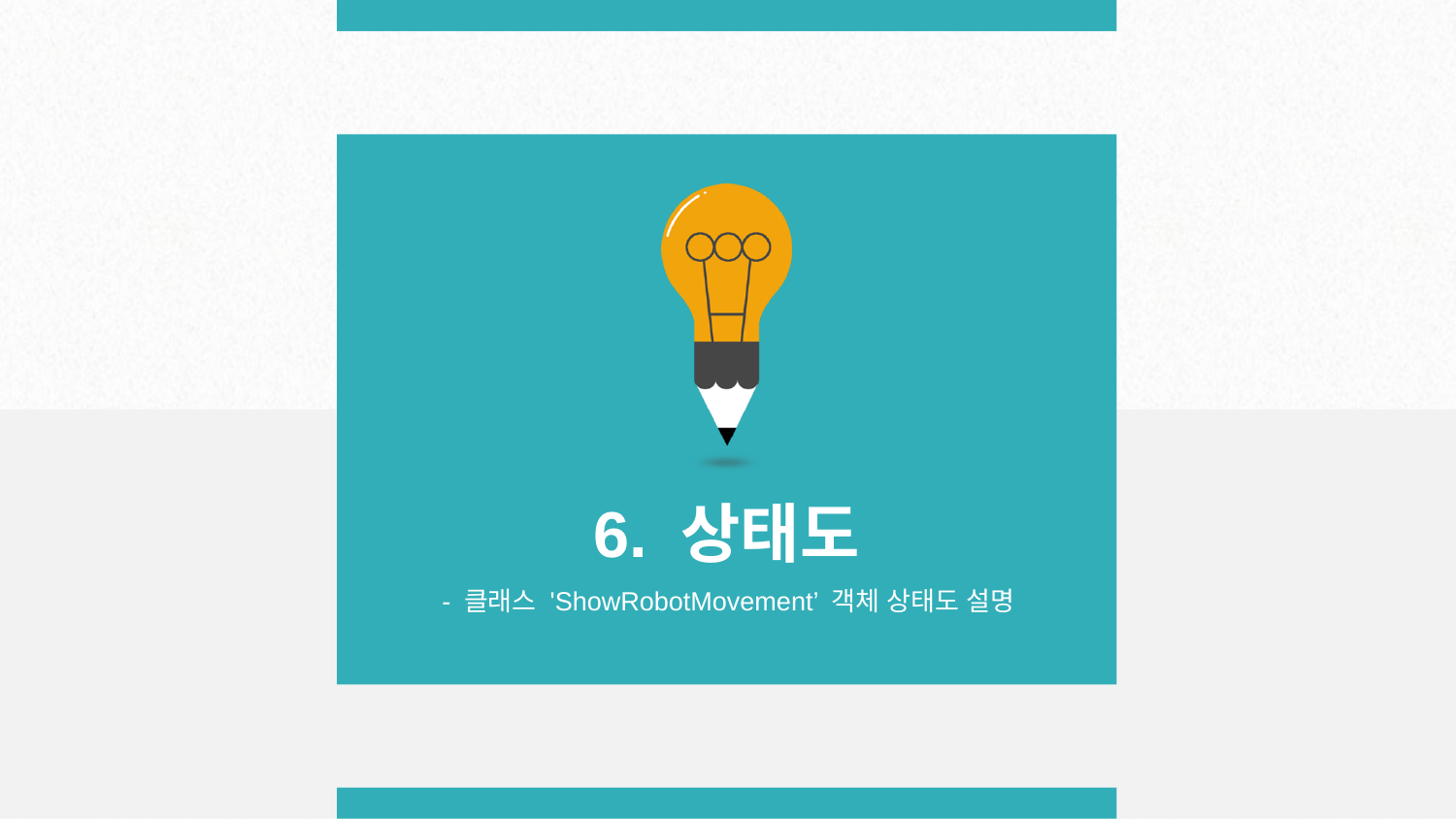

6. 상태도
- 클래스 'ShowRobotMovement’ 객체 상태도 설명